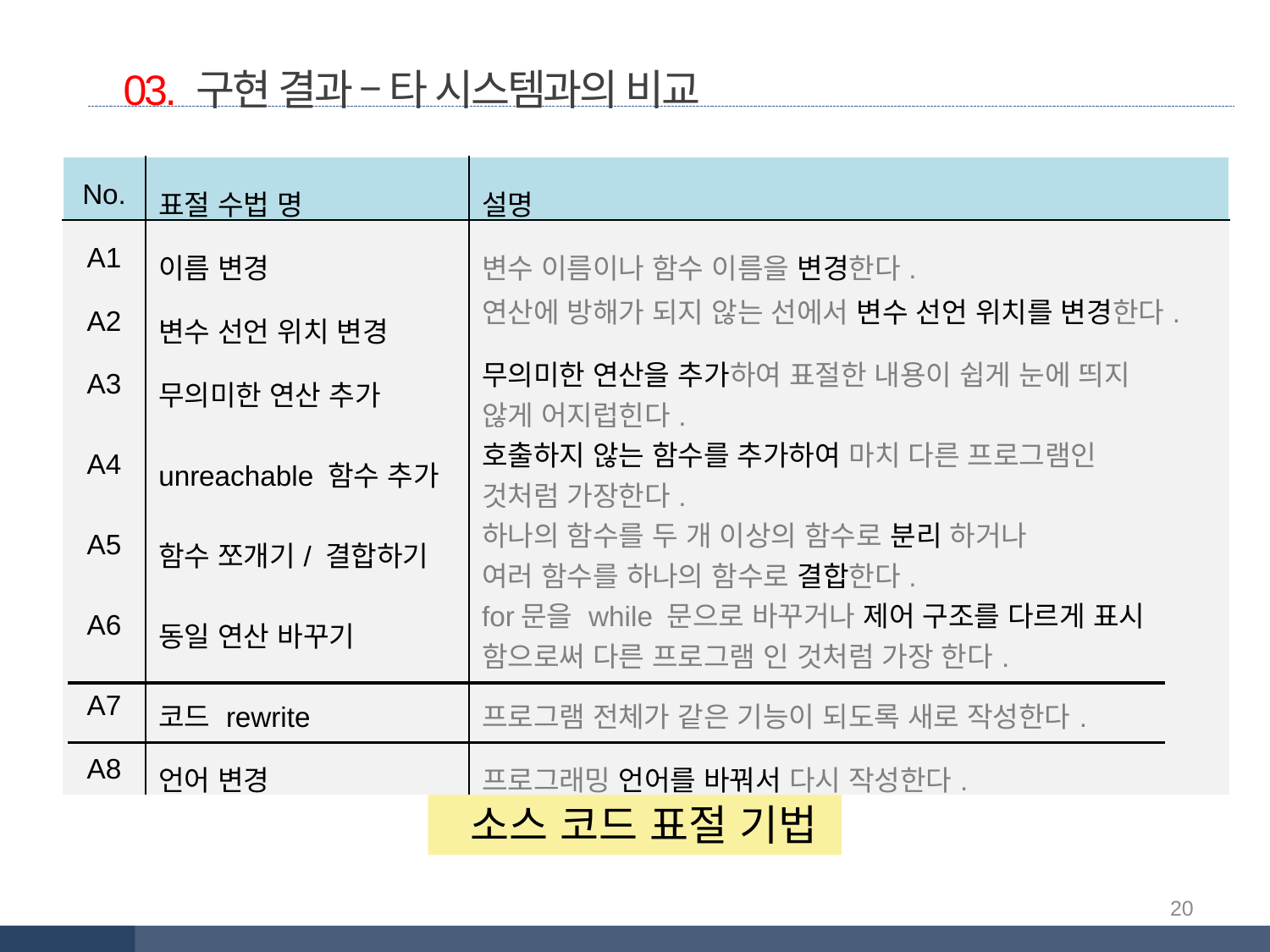

03. 구현 결과 – 타 시스템과의 비교
| No. | 표절 수법 명 | 설명 |
| --- | --- | --- |
| A1 | 이름 변경 | 변수 이름이나 함수 이름을 변경한다. |
| A2 | 변수 선언 위치 변경 | 연산에 방해가 되지 않는 선에서 변수 선언 위치를 변경한다. |
| A3 | 무의미한 연산 추가 | 무의미한 연산을 추가하여 표절한 내용이 쉽게 눈에 띄지 않게 어지럽힌다. |
| A4 | unreachable 함수 추가 | 호출하지 않는 함수를 추가하여 마치 다른 프로그램인 것처럼 가장한다. |
| A5 | 함수 쪼개기/ 결합하기 | 하나의 함수를 두 개 이상의 함수로 분리 하거나 여러 함수를 하나의 함수로 결합한다. |
| A6 | 동일 연산 바꾸기 | for문을 while 문으로 바꾸거나 제어 구조를 다르게 표시 함으로써 다른 프로그램 인 것처럼 가장 한다. |
| A7 | 코드 rewrite | 프로그램 전체가 같은 기능이 되도록 새로 작성한다. |
| A8 | 언어 변경 | 프로그래밍 언어를 바꿔서 다시 작성한다. |
  소스 코드 표절 기법
20